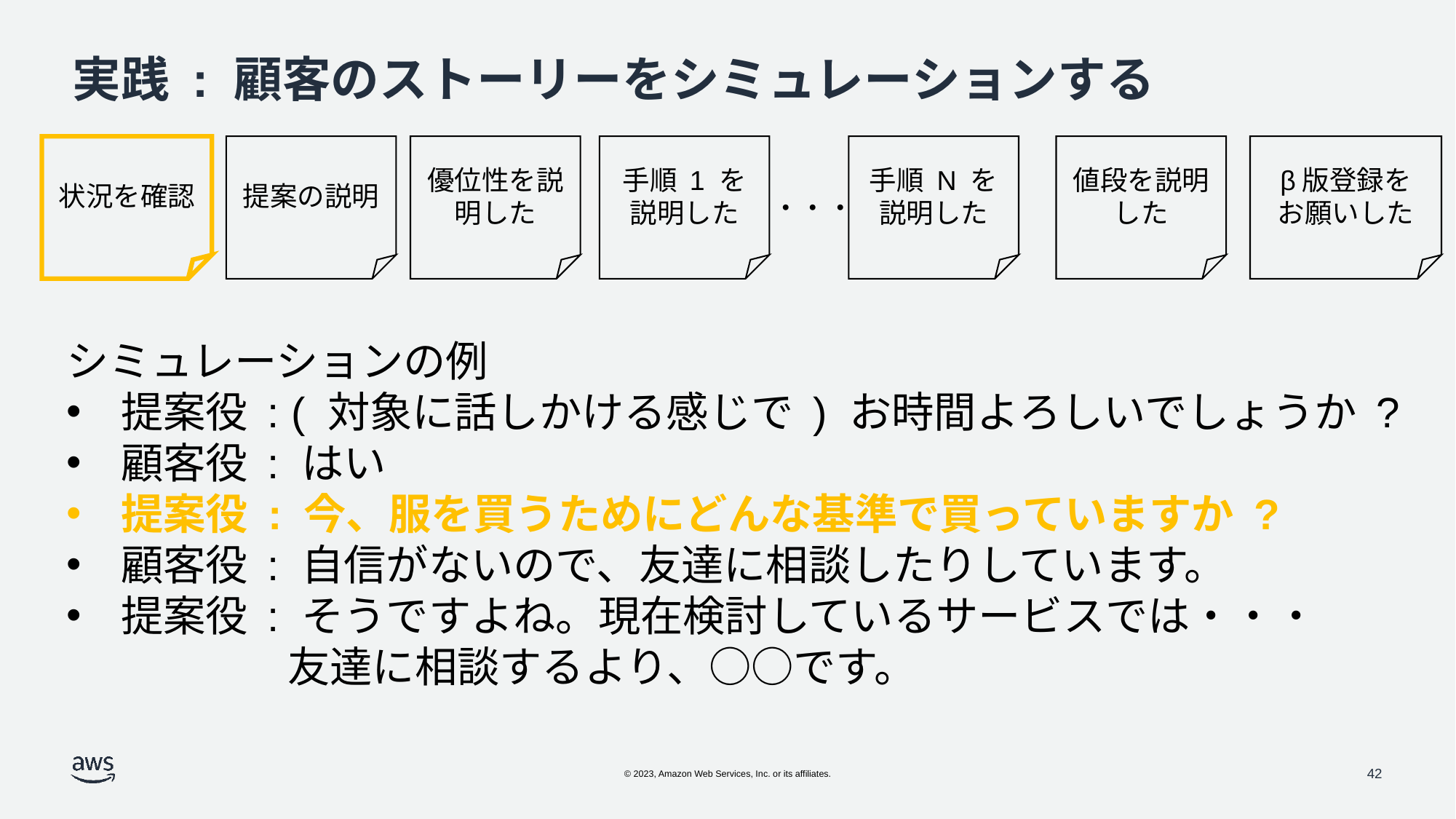

# 実践 : 顧客のストーリーをシミュレーションする
状況を確認
提案の説明
優位性を説明した
手順 1 を
説明した
手順 N を
説明した
値段を説明した
β版登録を
お願いした
・・・
シミュレーションの例
提案役 : ( 対象に話しかける感じで ) お時間よろしいでしょうか ?
顧客役 : はい
提案役 : 今、服を買うためにどんな基準で買っていますか ?
顧客役 : 自信がないので、友達に相談したりしています。
提案役 : そうですよね。現在検討しているサービスでは・・・
　　　　　 友達に相談するより、○○です。
42